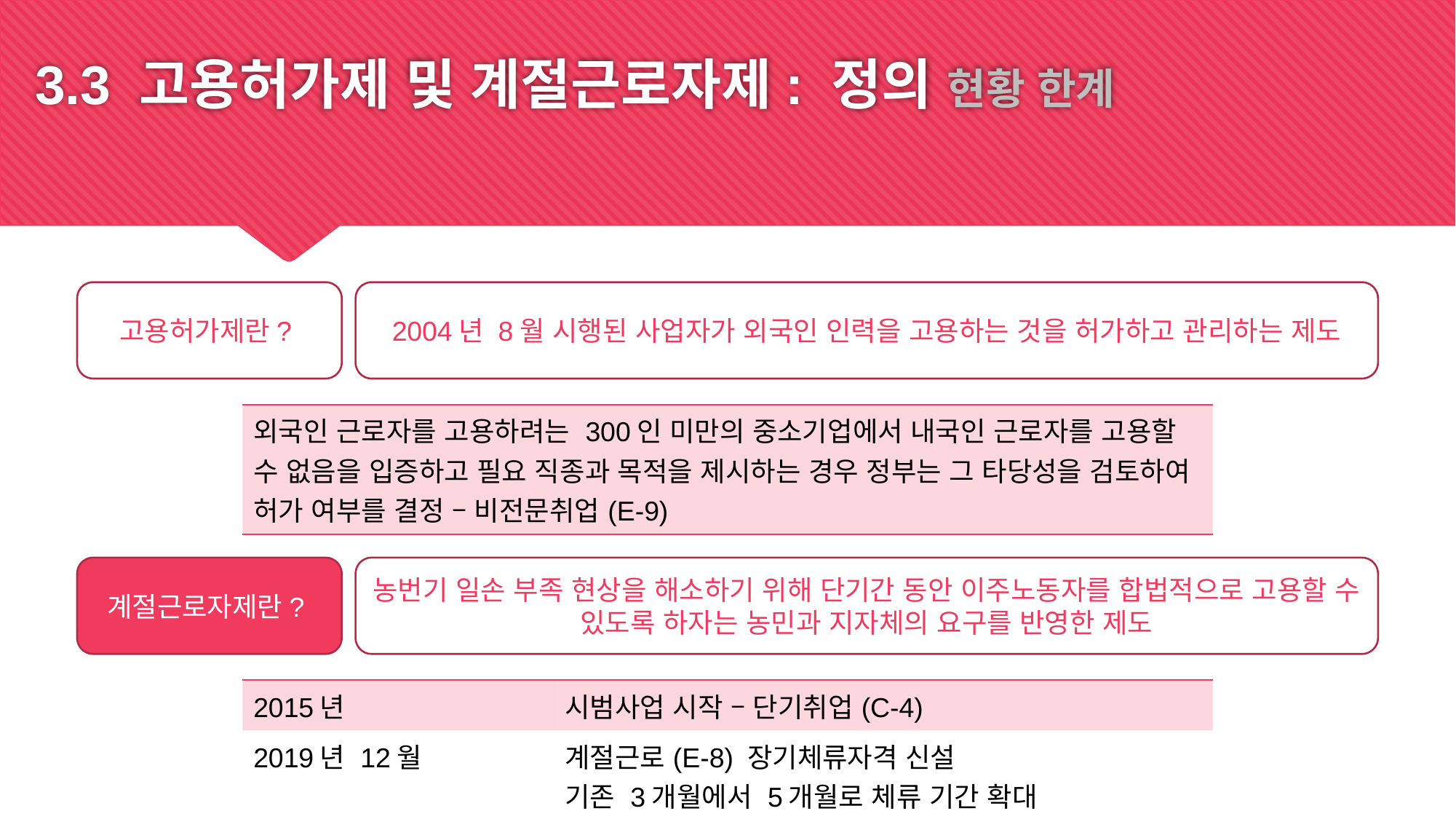

3.3 고용허가제 및 계절근로자제: 정의 현황 한계
고용허가제란?
2004년 8월 시행된 사업자가 외국인 인력을 고용하는 것을 허가하고 관리하는 제도
| 외국인 근로자를 고용하려는 300인 미만의 중소기업에서 내국인 근로자를 고용할 수 없음을 입증하고 필요 직종과 목적을 제시하는 경우 정부는 그 타당성을 검토하여 허가 여부를 결정 – 비전문취업(E-9) |
| --- |
계절근로자제란?
농번기 일손 부족 현상을 해소하기 위해 단기간 동안 이주노동자를 합법적으로 고용할 수 있도록 하자는 농민과 지자체의 요구를 반영한 제도
| 2015년 | 시범사업 시작 – 단기취업(C-4) |
| --- | --- |
| 2019년 12월 | 계절근로(E-8) 장기체류자격 신설 기존 3개월에서 5개월로 체류 기간 확대 |